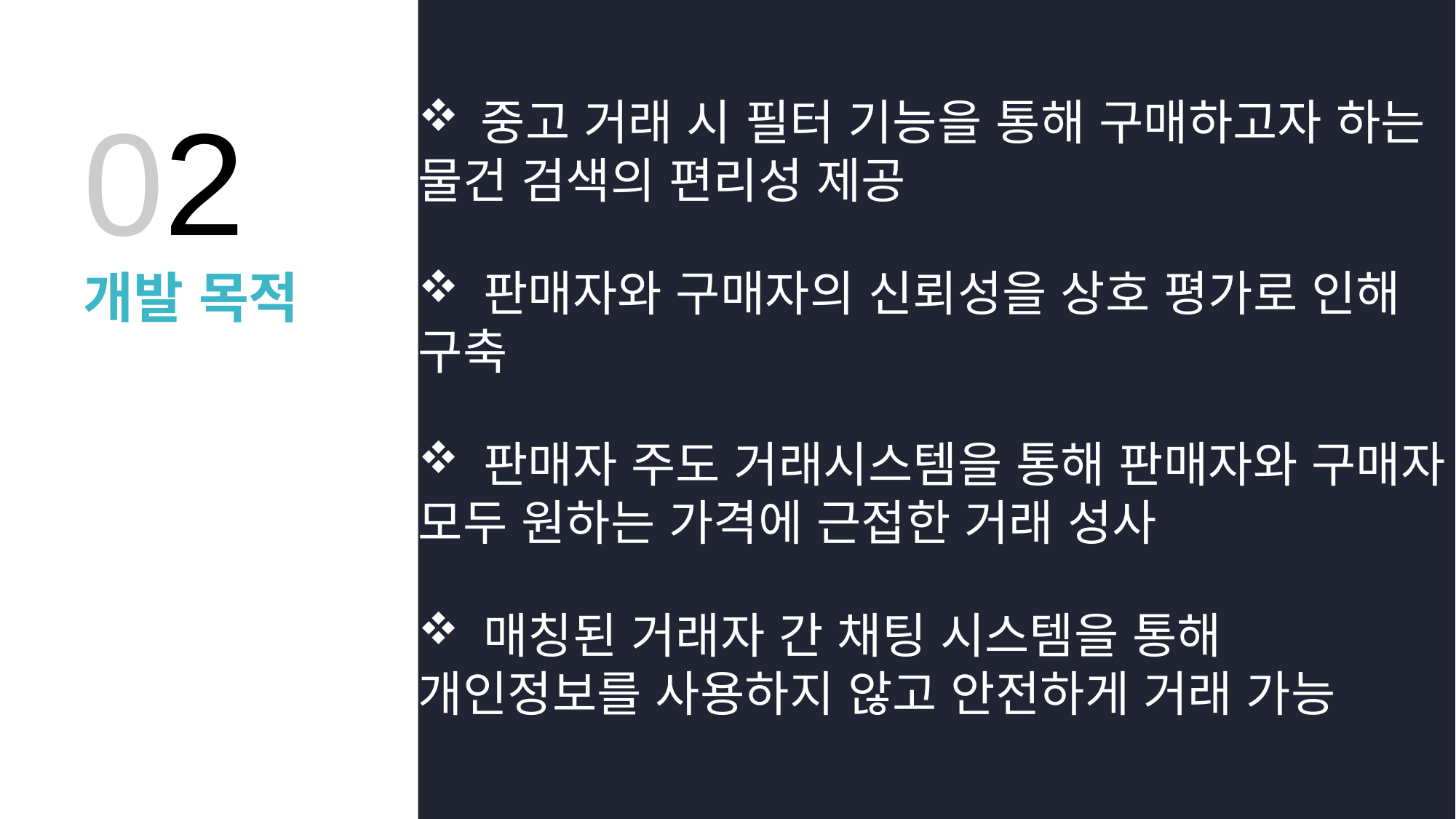

중고 거래 시 필터 기능을 통해 구매하고자 하는 물건 검색의 편리성 제공

 판매자와 구매자의 신뢰성을 상호 평가로 인해 구축

 판매자 주도 거래시스템을 통해 판매자와 구매자 모두 원하는 가격에 근접한 거래 성사

 매칭된 거래자 간 채팅 시스템을 통해 개인정보를 사용하지 않고 안전하게 거래 가능
02
개발 목적